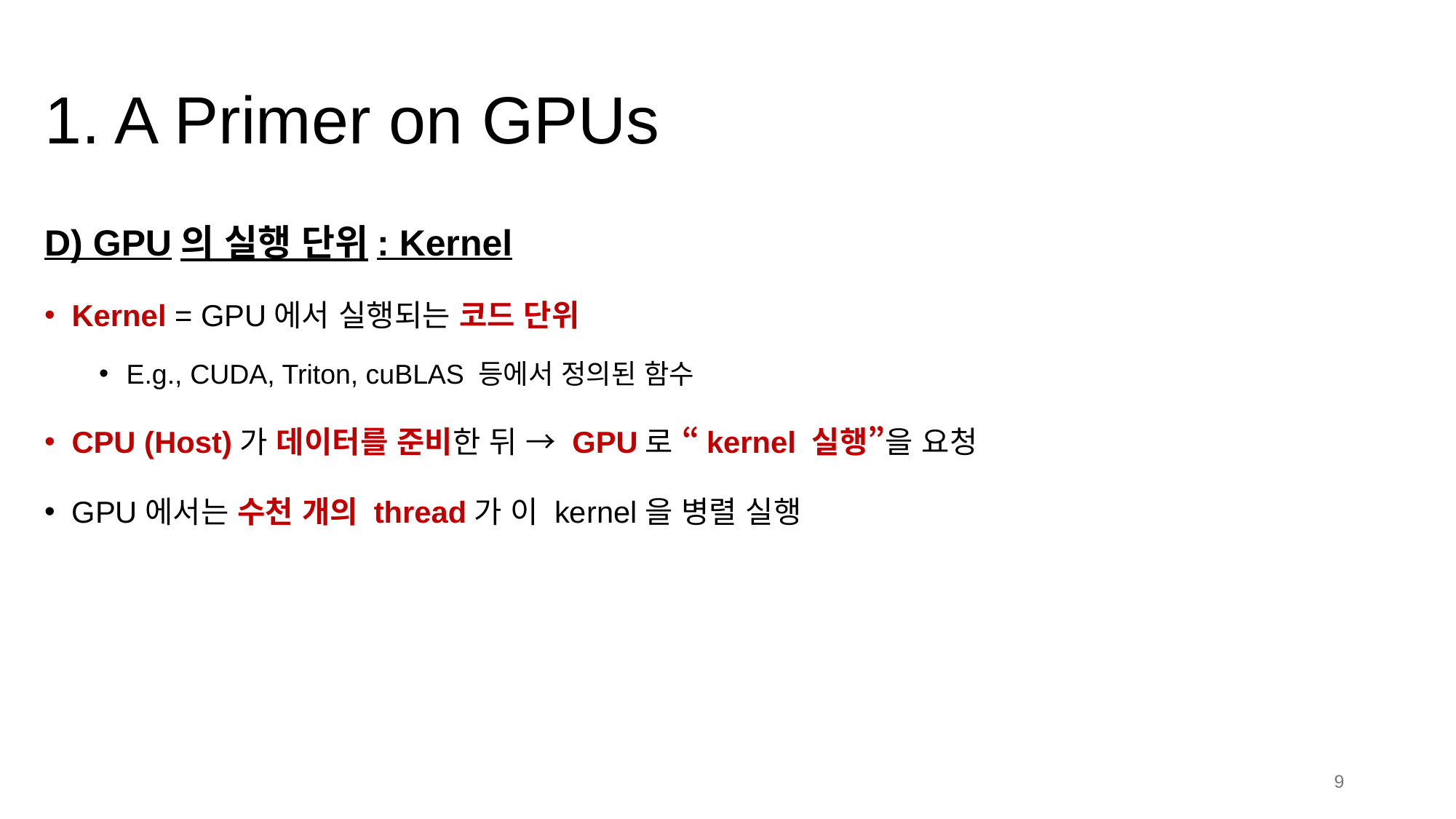

# 1. A Primer on GPUs
D) GPU의 실행 단위: Kernel
Kernel = GPU에서 실행되는 코드 단위
E.g., CUDA, Triton, cuBLAS 등에서 정의된 함수
CPU (Host)가 데이터를 준비한 뒤 → GPU로 “kernel 실행”을 요청
GPU에서는 수천 개의 thread가 이 kernel을 병렬 실행
9